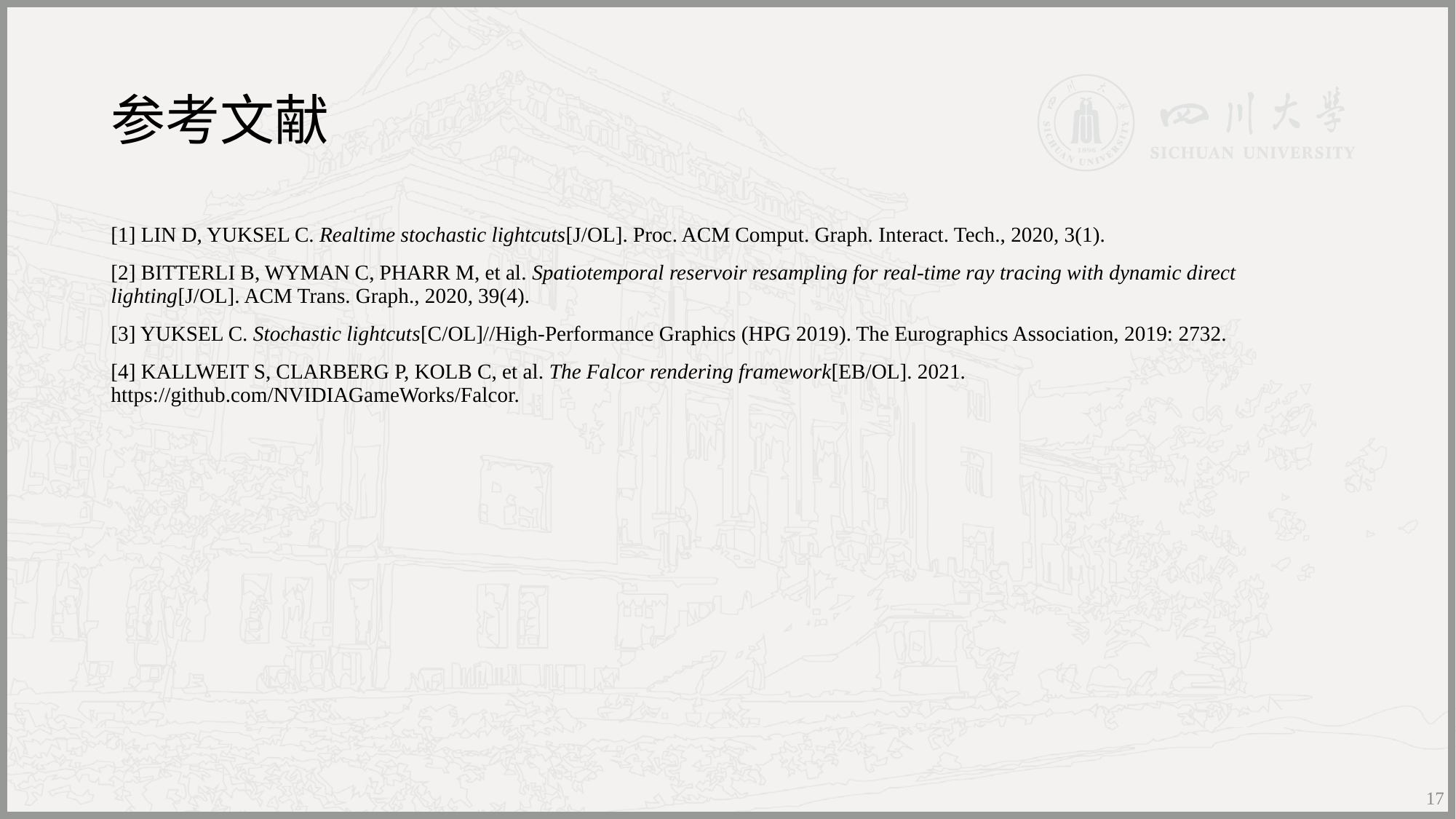

# 参考文献
[1] LIN D, YUKSEL C. Realtime stochastic lightcuts[J/OL]. Proc. ACM Comput. Graph. Interact. Tech., 2020, 3(1).
[2] BITTERLI B, WYMAN C, PHARR M, et al. Spatiotemporal reservoir resampling for real-time ray tracing with dynamic direct lighting[J/OL]. ACM Trans. Graph., 2020, 39(4).
[3] YUKSEL C. Stochastic lightcuts[C/OL]//High-Performance Graphics (HPG 2019). The Eurographics Association, 2019: 2732.
[4] KALLWEIT S, CLARBERG P, KOLB C, et al. The Falcor rendering framework[EB/OL]. 2021. https://github.com/NVIDIAGameWorks/Falcor.
17